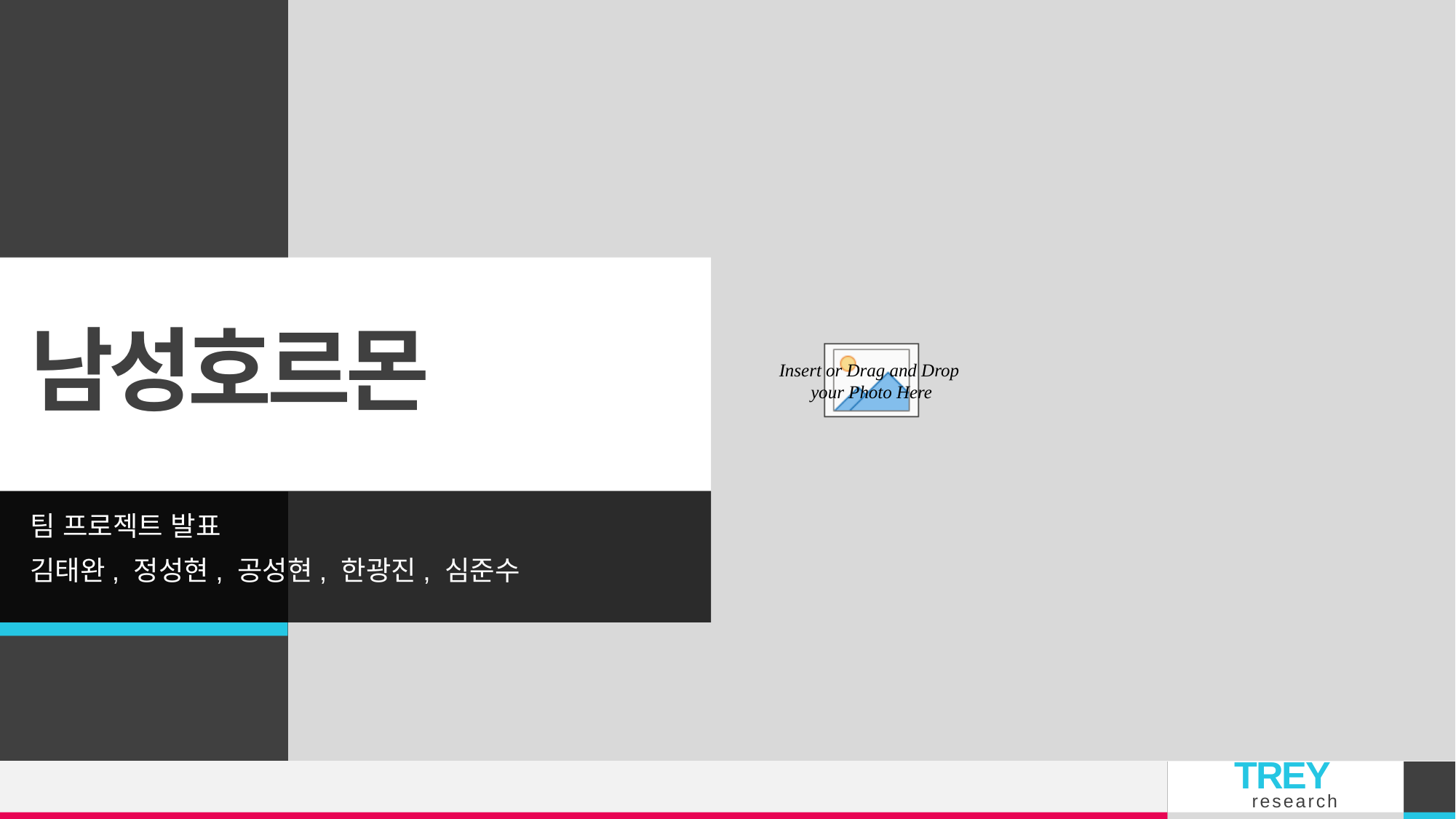

# 남성호르몬
팀 프로젝트 발표
김태완, 정성현, 공성현, 한광진, 심준수